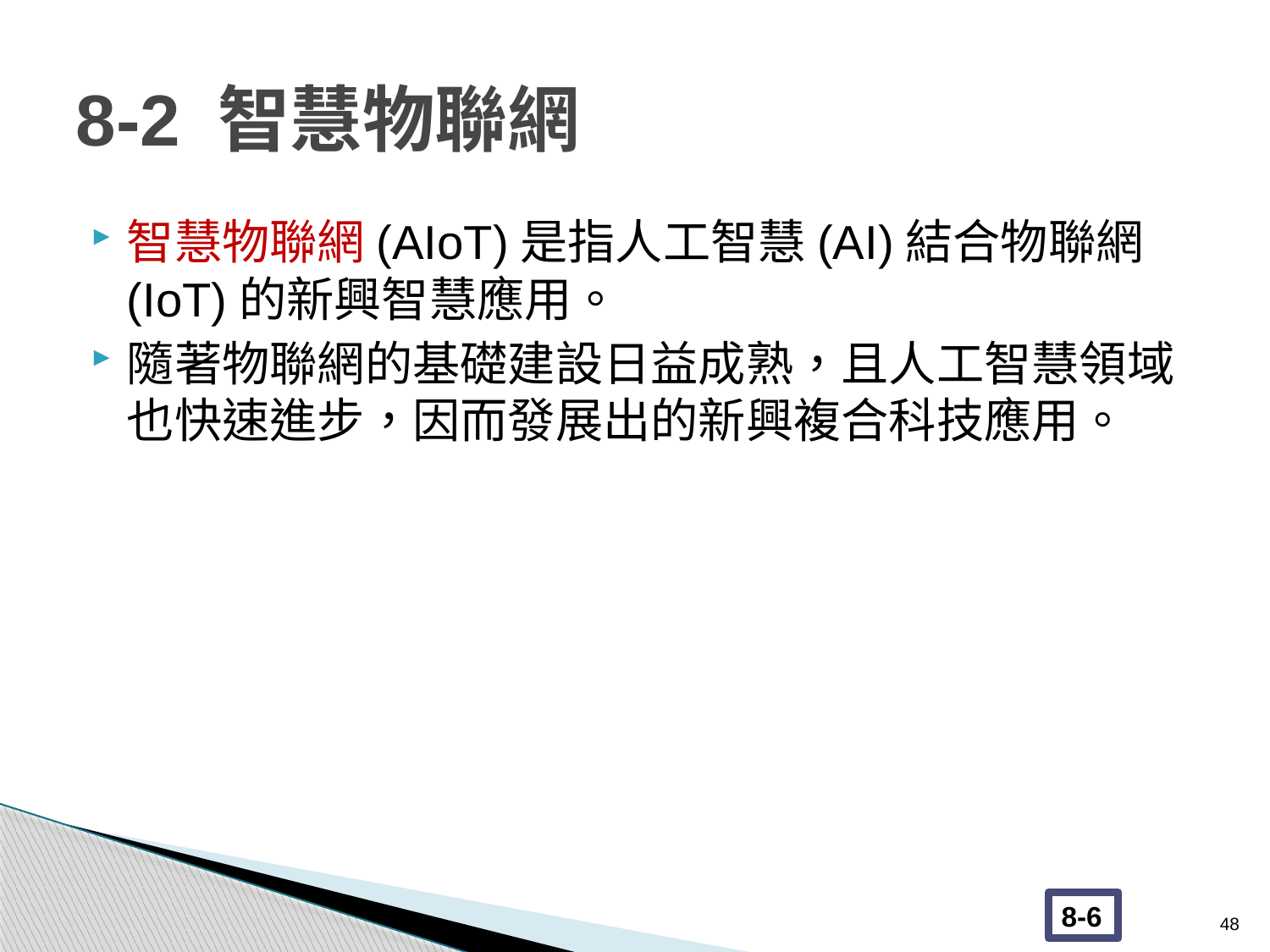

# 8-2 智慧物聯網
智慧物聯網(AIoT)是指人工智慧(AI)結合物聯網(IoT)的新興智慧應用。
隨著物聯網的基礎建設日益成熟，且人工智慧領域也快速進步，因而發展出的新興複合科技應用。
48